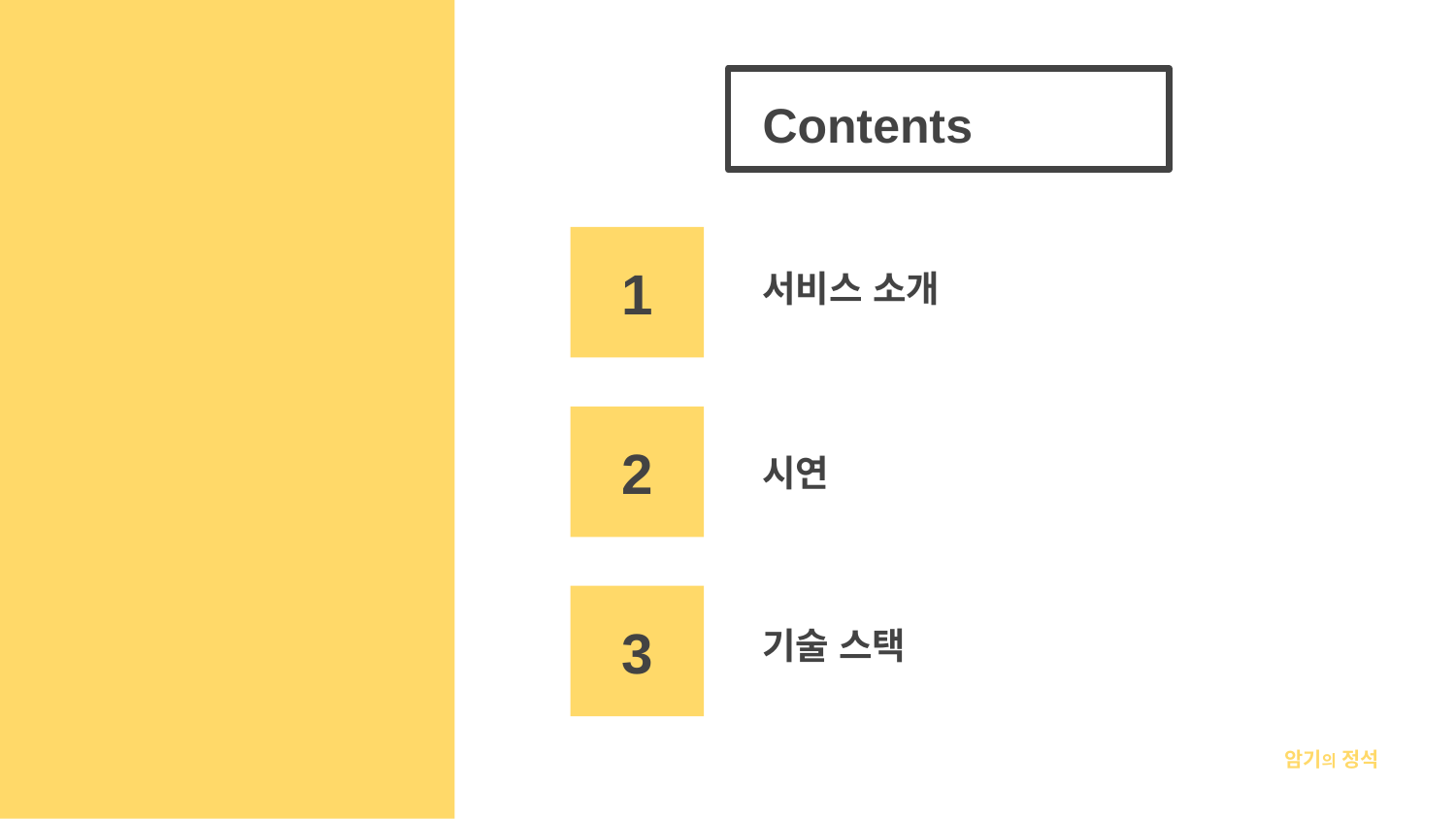

# Contents
서비스 소개
1
시연
2
기술 스택
3